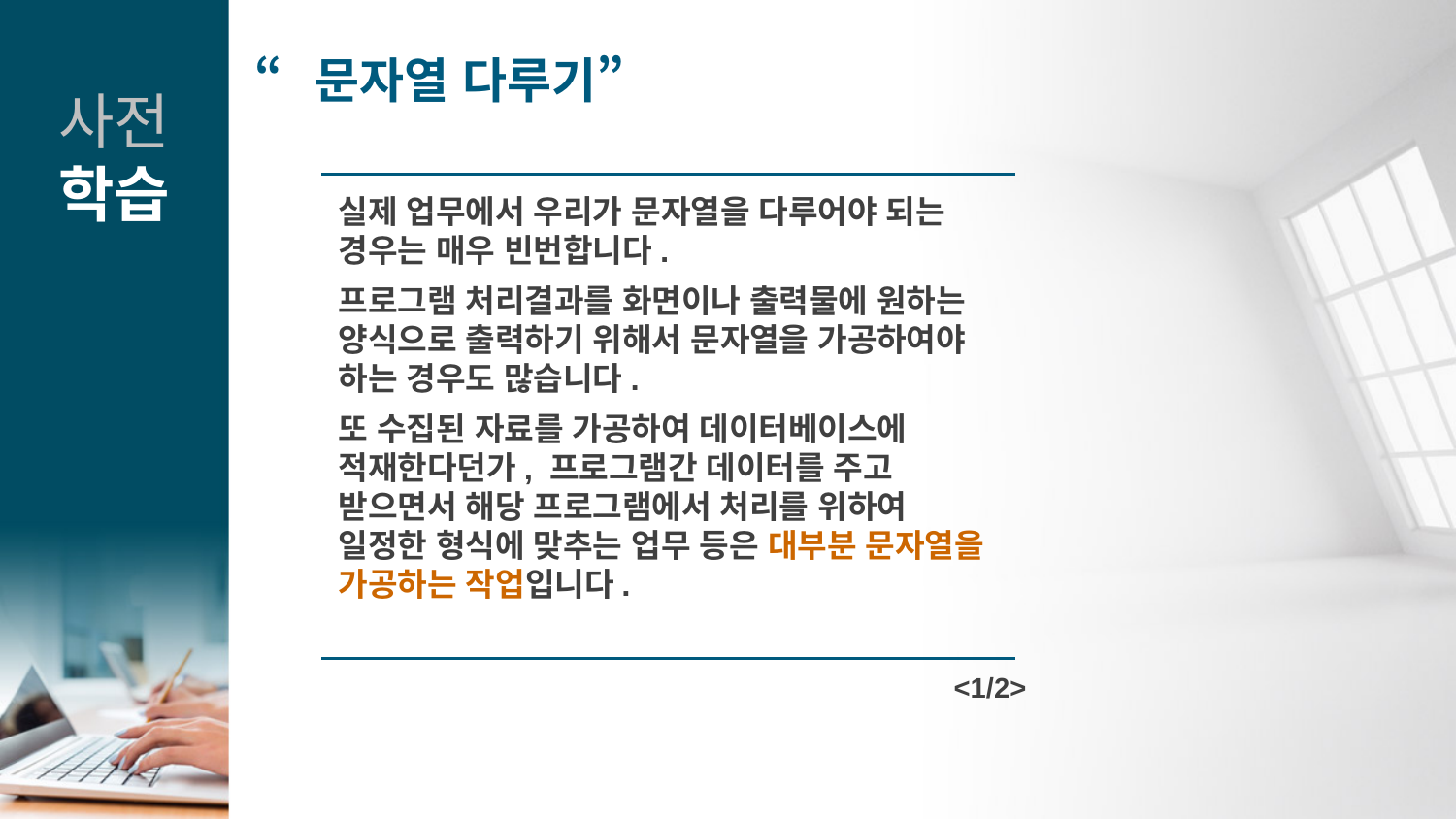

“문자열 다루기”
사전
학습
실제 업무에서 우리가 문자열을 다루어야 되는 경우는 매우 빈번합니다.
프로그램 처리결과를 화면이나 출력물에 원하는 양식으로 출력하기 위해서 문자열을 가공하여야 하는 경우도 많습니다.
또 수집된 자료를 가공하여 데이터베이스에 적재한다던가, 프로그램간 데이터를 주고 받으면서 해당 프로그램에서 처리를 위하여 일정한 형식에 맞추는 업무 등은 대부분 문자열을 가공하는 작업입니다.
<1/2>